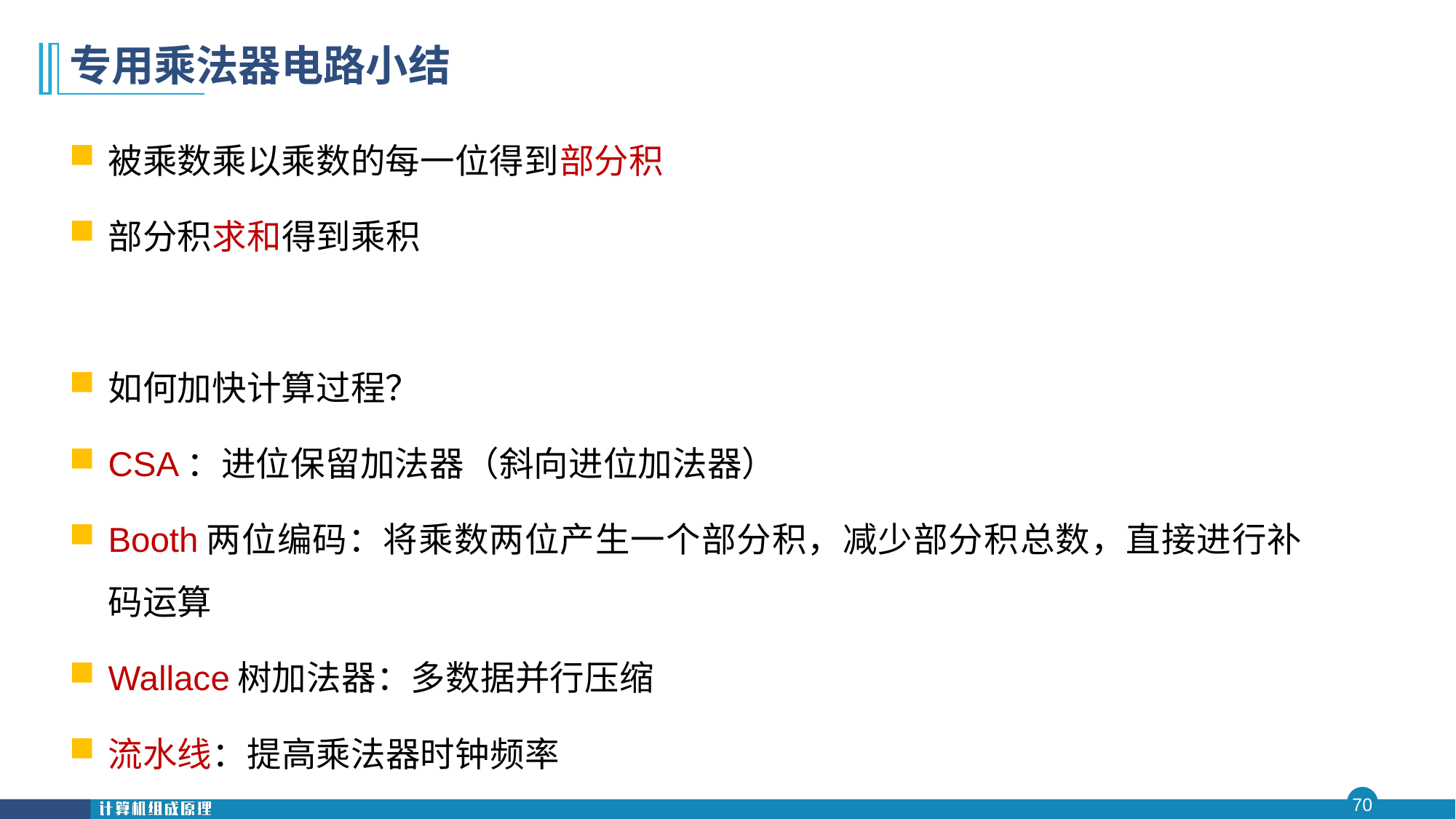

# 专用乘法器电路小结
被乘数乘以乘数的每一位得到部分积
部分积求和得到乘积

如何加快计算过程？
CSA：进位保留加法器（斜向进位加法器）
Booth两位编码：将乘数两位产生一个部分积，减少部分积总数，直接进行补码运算
Wallace树加法器：多数据并行压缩
流水线：提高乘法器时钟频率